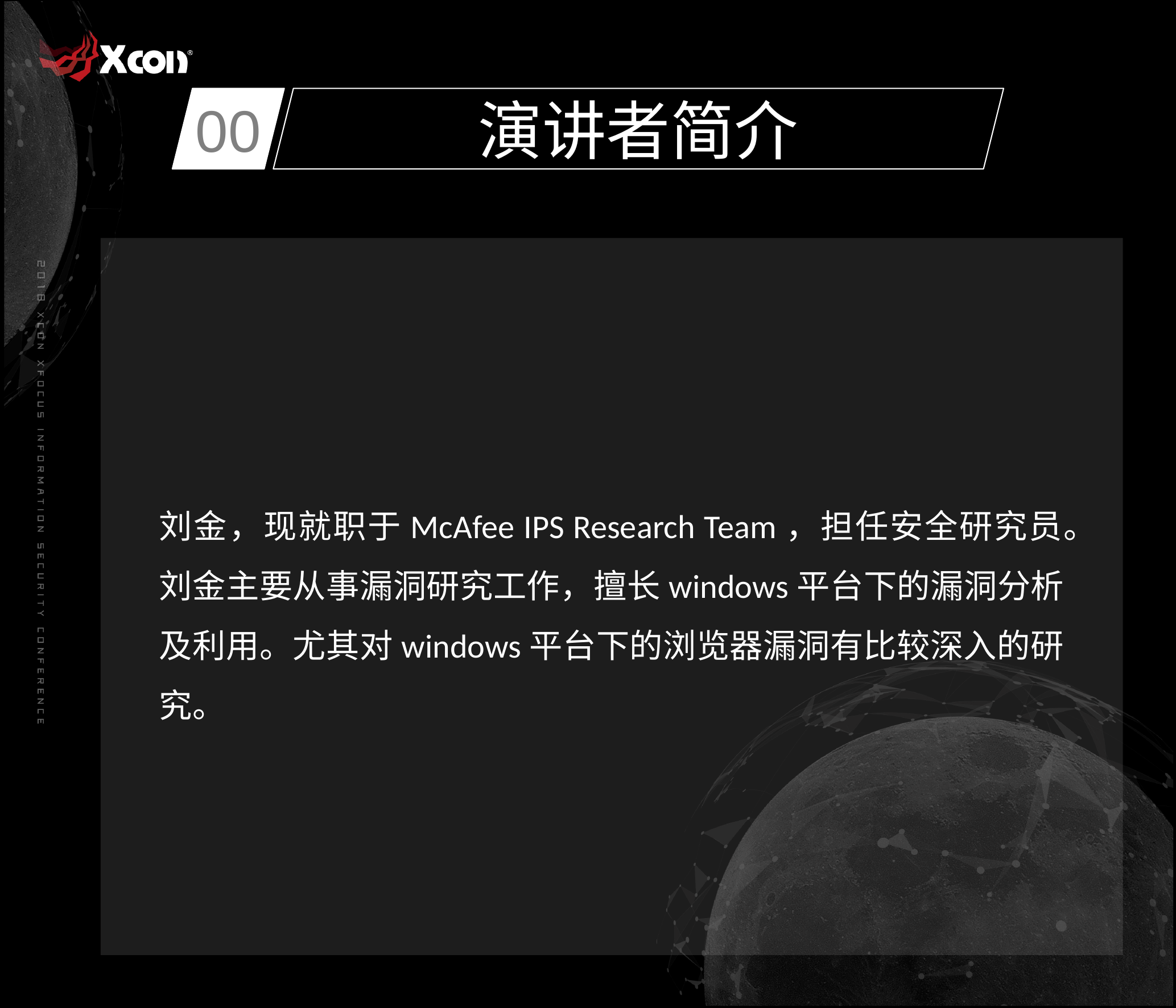

00
演讲者简介

刘金，现就职于McAfee IPS Research Team，担任安全研究员。刘金主要从事漏洞研究工作，擅长windows平台下的漏洞分析及利用。尤其对windows平台下的浏览器漏洞有比较深入的研究。